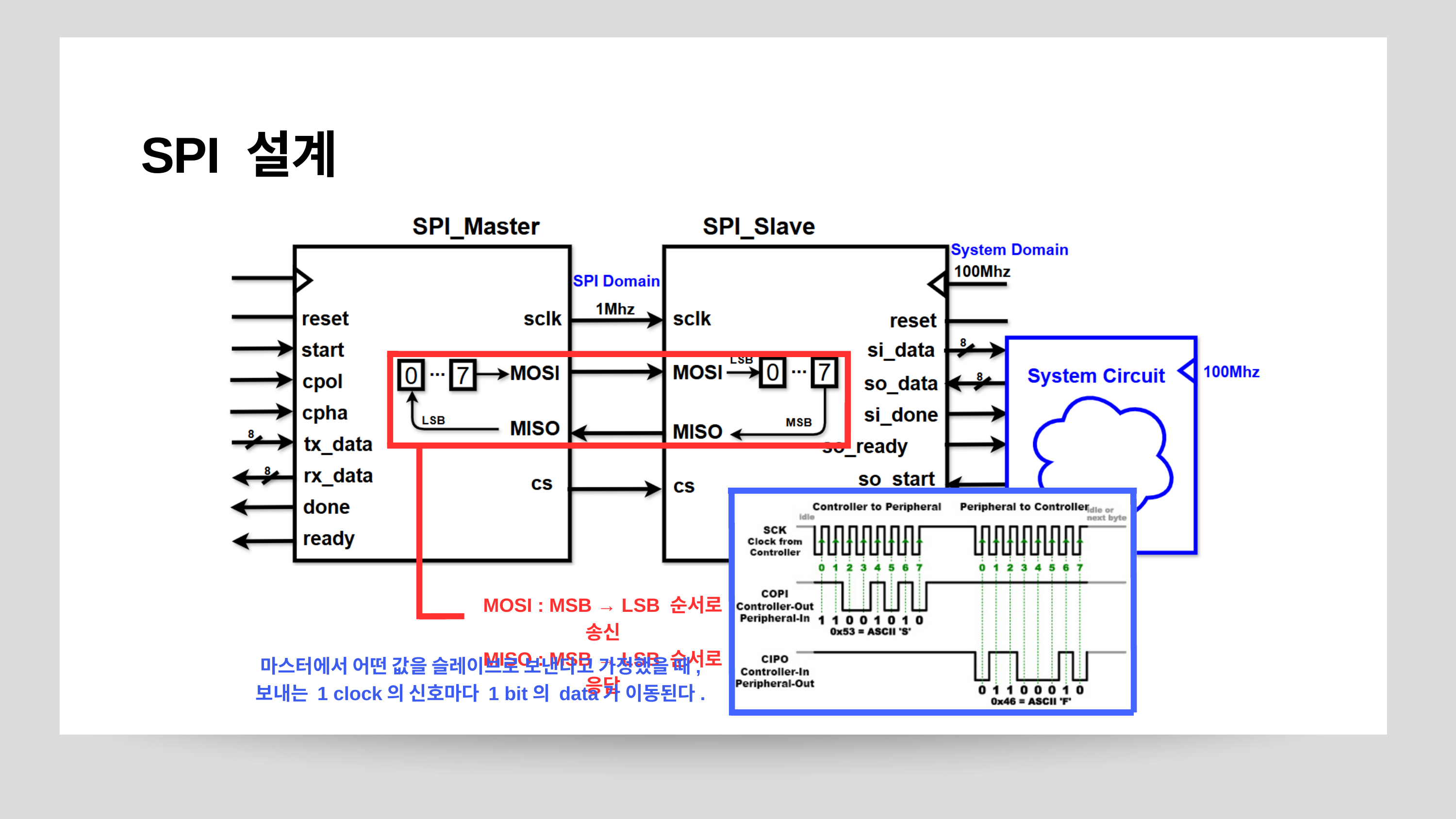

SPI 설계

MOSI : MSB → LSB 순서로 송신
MISO : MSB → LSB 순서로 응답

마스터에서 어떤 값을 슬레이브로 보낸다고 가정했을 때, 보내는 1 clock의 신호마다 1 bit의 data가 이동된다.